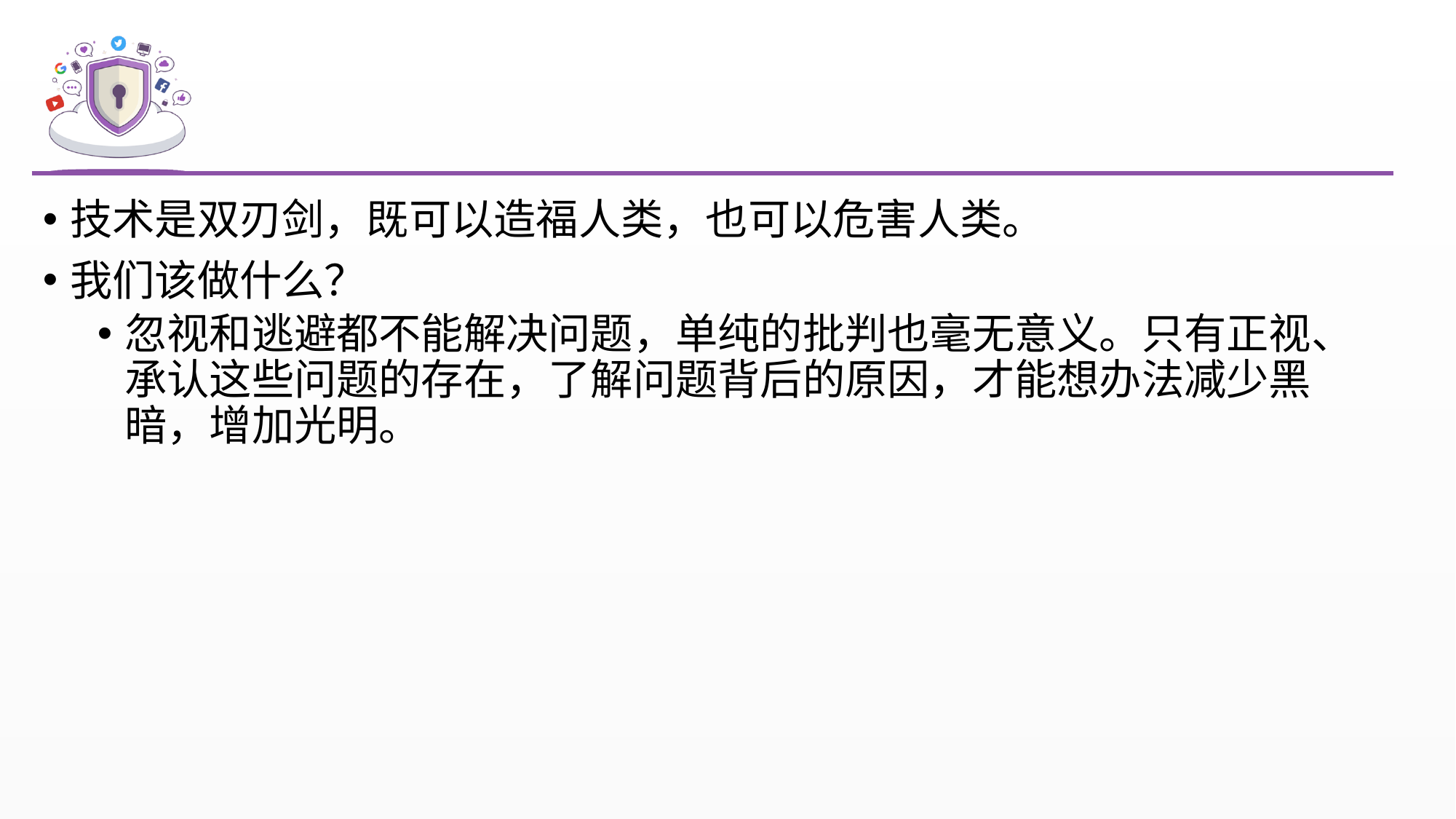

#
技术是双刃剑，既可以造福人类，也可以危害人类。
我们该做什么？
忽视和逃避都不能解决问题，单纯的批判也毫无意义。只有正视、承认这些问题的存在，了解问题背后的原因，才能想办法减少黑暗，增加光明。